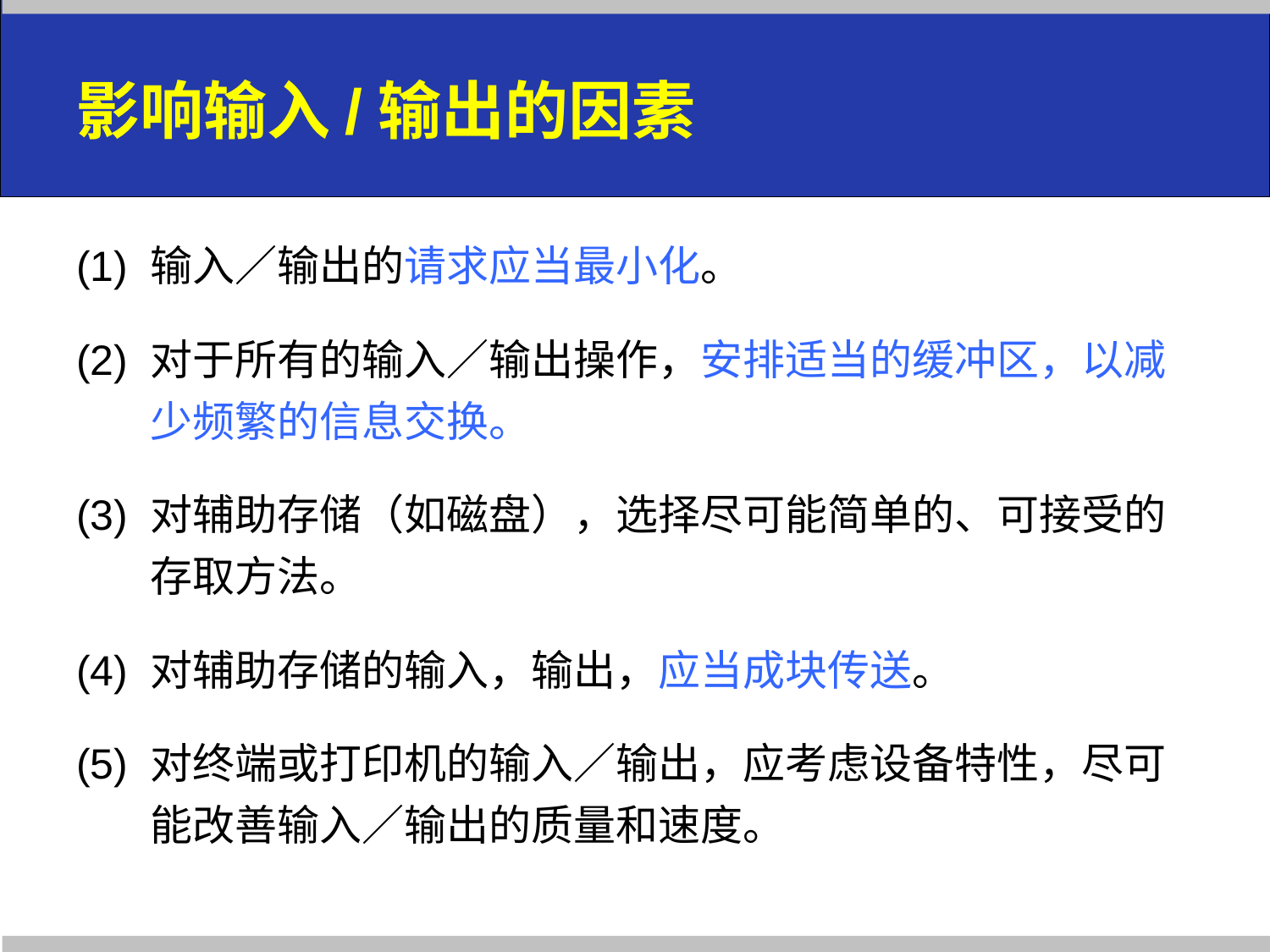

# 影响输入/输出的因素
(1) 输入／输出的请求应当最小化。
(2) 对于所有的输入／输出操作，安排适当的缓冲区，以减少频繁的信息交换。
(3) 对辅助存储（如磁盘），选择尽可能简单的、可接受的存取方法。
(4) 对辅助存储的输入，输出，应当成块传送。
(5) 对终端或打印机的输入／输出，应考虑设备特性，尽可能改善输入／输出的质量和速度。
712